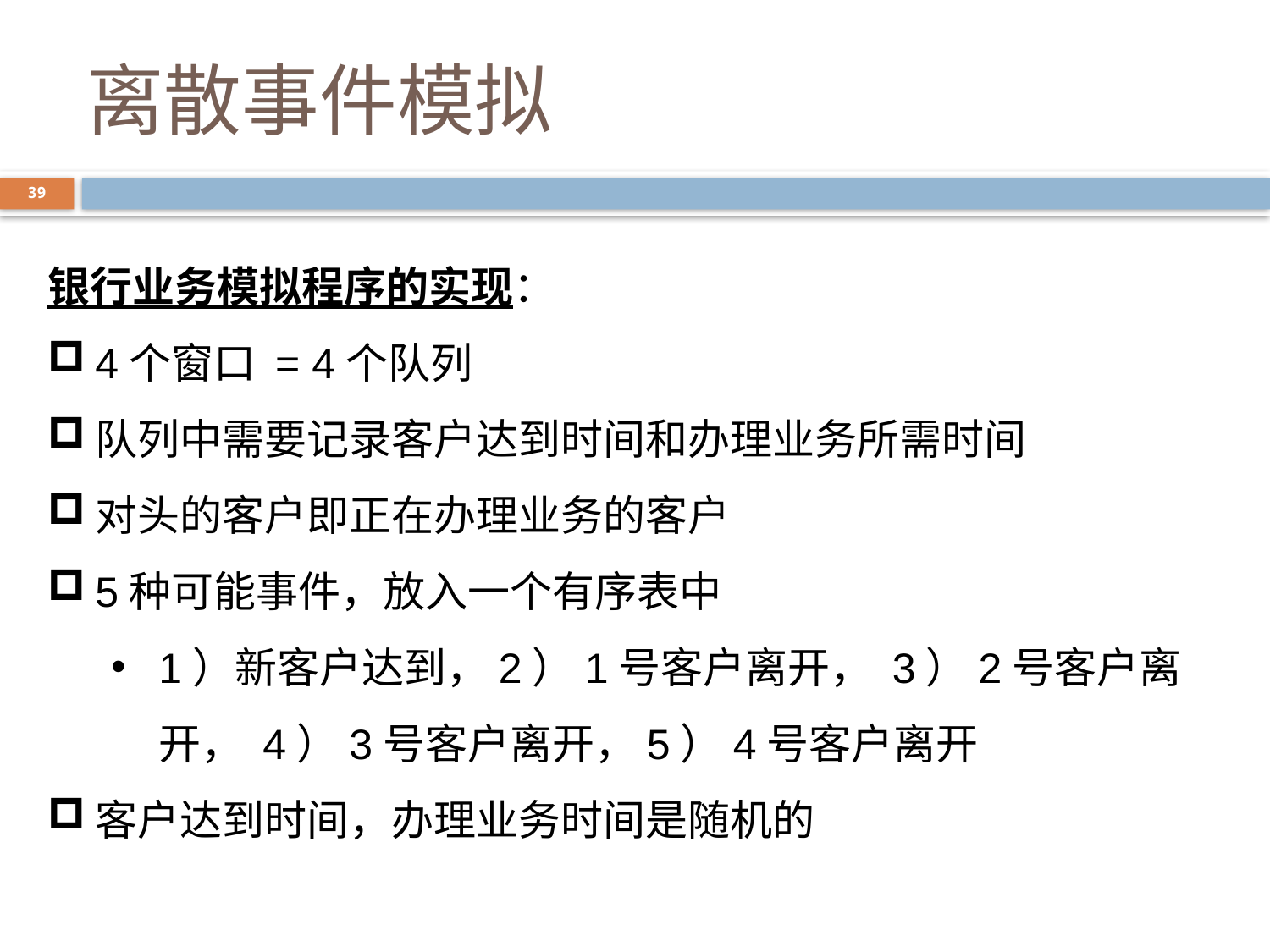

# 离散事件模拟
39
银行业务模拟程序的实现：
4个窗口 = 4个队列
队列中需要记录客户达到时间和办理业务所需时间
对头的客户即正在办理业务的客户
5种可能事件，放入一个有序表中
1）新客户达到，2）1号客户离开， 3）2号客户离开， 4）3号客户离开，5）4号客户离开
客户达到时间，办理业务时间是随机的